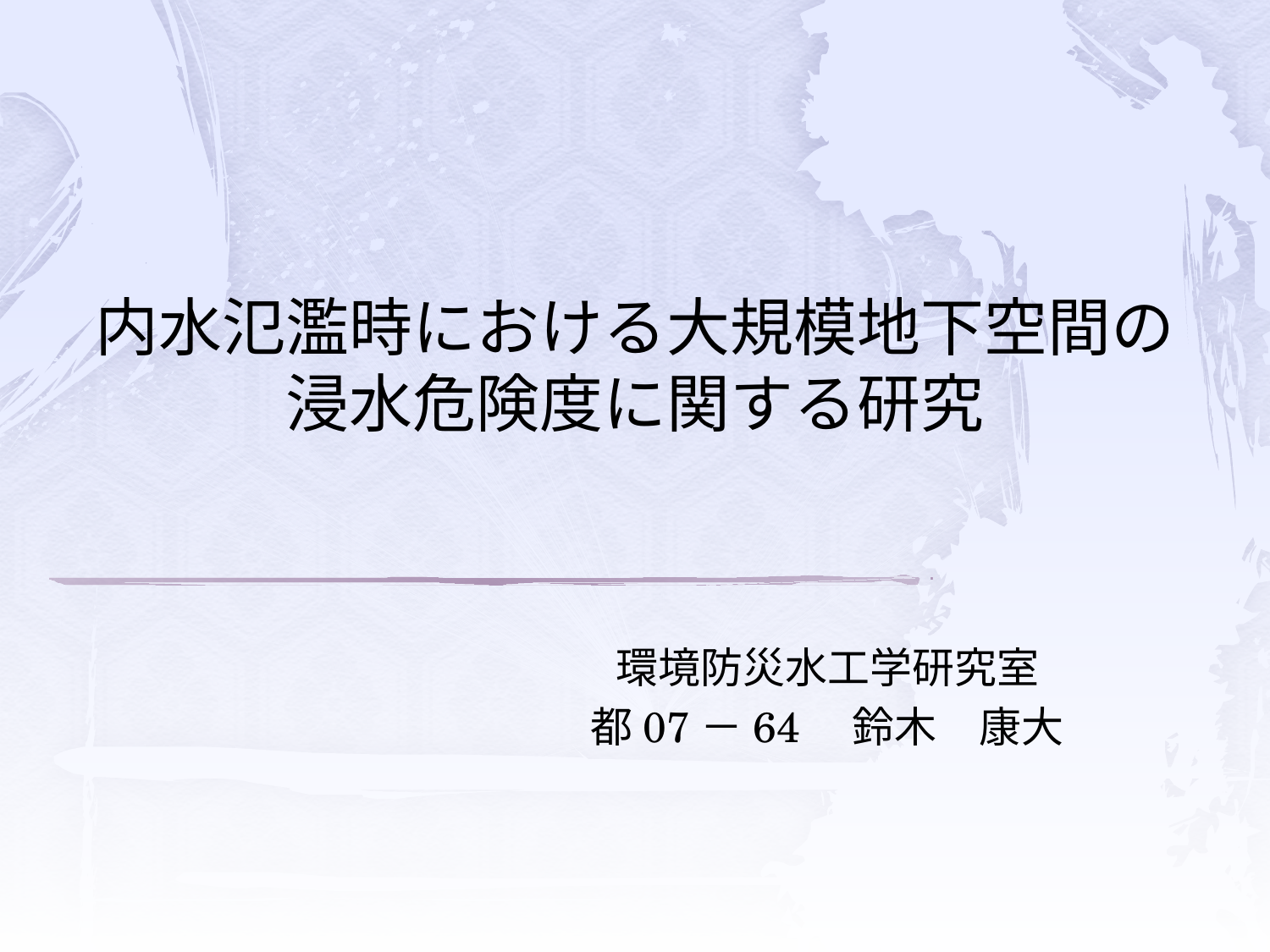

# 内水氾濫時における大規模地下空間の 浸水危険度に関する研究
環境防災水工学研究室
都07－64　鈴木　康大